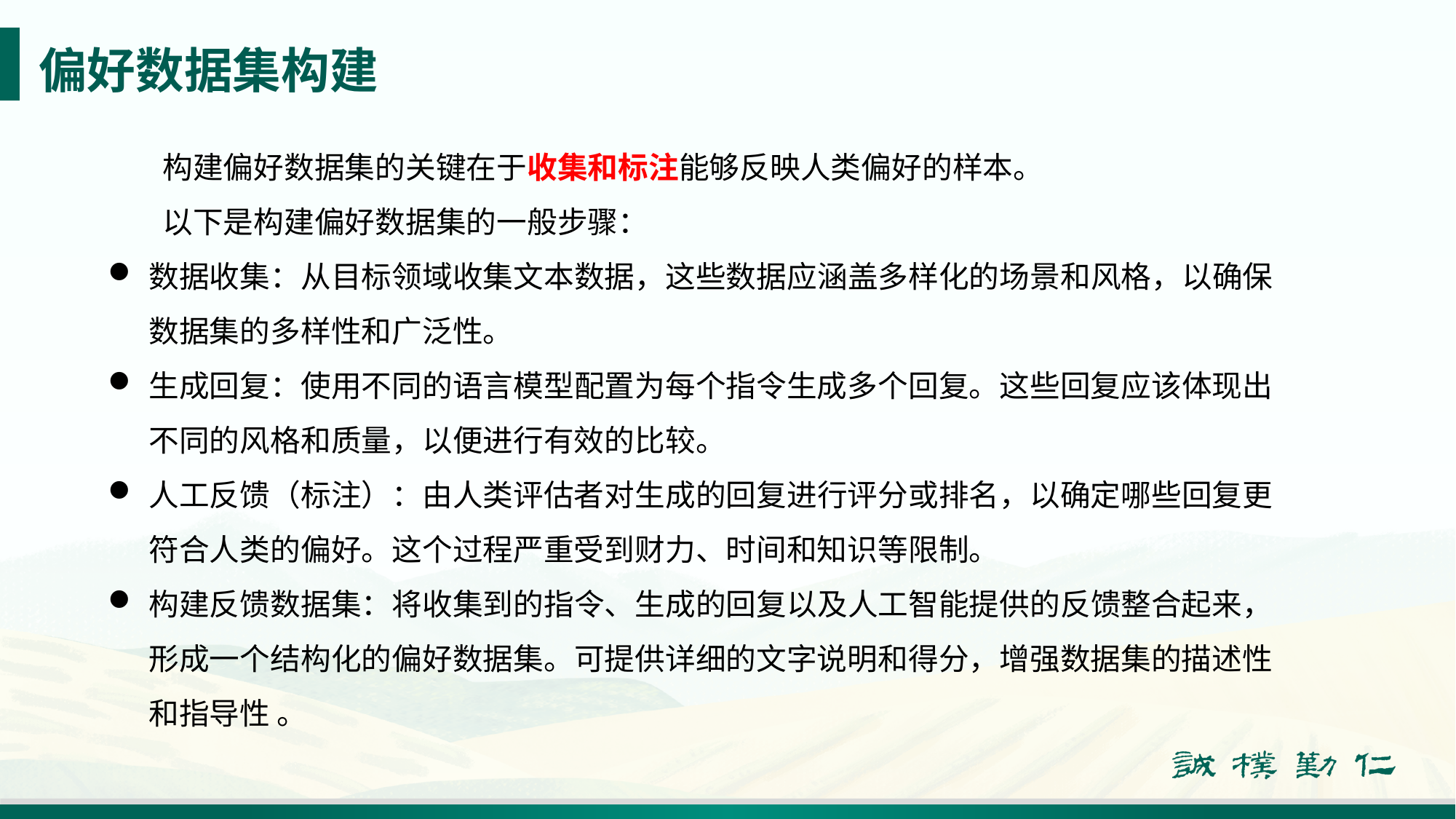

偏好数据集构建
构建偏好数据集的关键在于收集和标注能够反映人类偏好的样本。
以下是构建偏好数据集的一般步骤：
数据收集：从目标领域收集文本数据，这些数据应涵盖多样化的场景和风格，以确保数据集的多样性和广泛性。
生成回复：使用不同的语言模型配置为每个指令生成多个回复。这些回复应该体现出不同的风格和质量，以便进行有效的比较。
人工反馈（标注）：由人类评估者对生成的回复进行评分或排名，以确定哪些回复更符合人类的偏好。这个过程严重受到财力、时间和知识等限制。
构建反馈数据集：将收集到的指令、生成的回复以及人工智能提供的反馈整合起来，形成一个结构化的偏好数据集。可提供详细的文字说明和得分，增强数据集的描述性和指导性 。